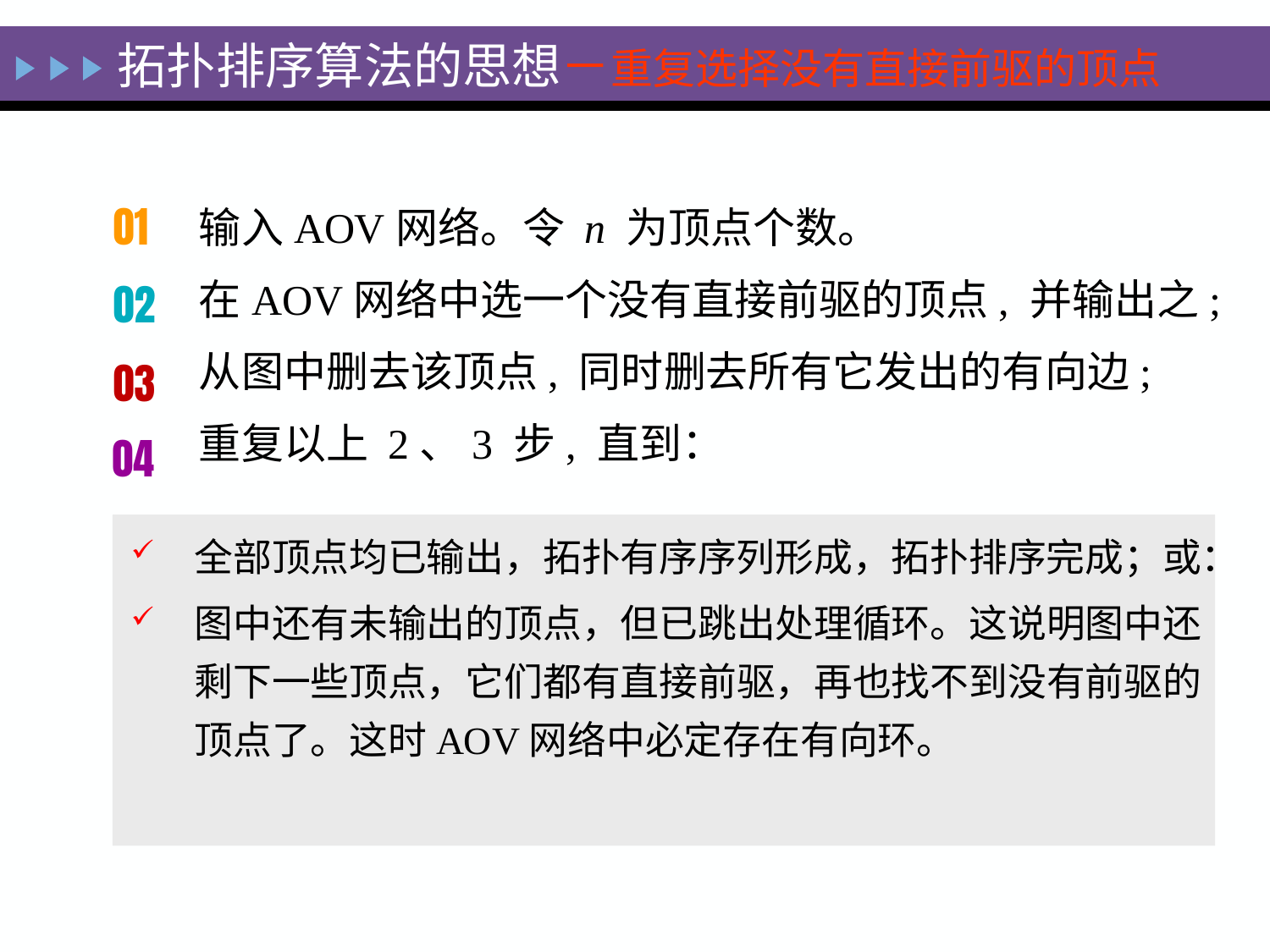

拓扑排序算法的思想－重复选择没有直接前驱的顶点
输入AOV网络。令 n 为顶点个数。
在AOV网络中选一个没有直接前驱的顶点, 并输出之;
从图中删去该顶点, 同时删去所有它发出的有向边;
重复以上 2、3 步, 直到：
01
02
03
04
全部顶点均已输出，拓扑有序序列形成，拓扑排序完成；或：
图中还有未输出的顶点，但已跳出处理循环。这说明图中还剩下一些顶点，它们都有直接前驱，再也找不到没有前驱的顶点了。这时AOV网络中必定存在有向环。